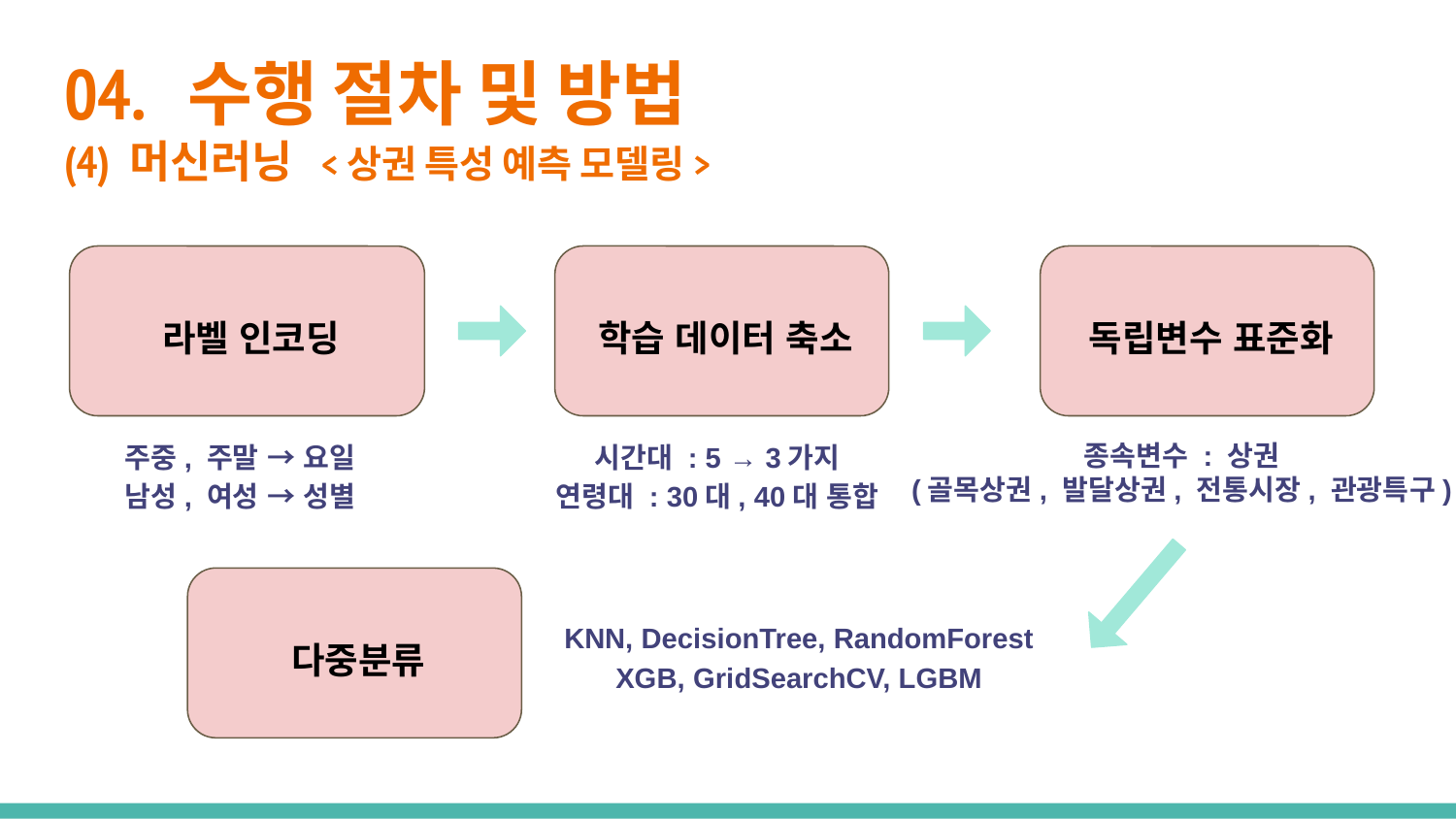

# 04.  수행 절차 및 방법
(4) 머신러닝  <상권 특성 예측 모델링>

라벨 인코딩

학습 데이터 축소

독립변수 표준화

주중, 주말 → 요일
남성, 여성 → 성별
시간대 : 5 → 3가지
연령대 : 30대, 40대 통합
종속변수 : 상권
(골목상권, 발달상권, 전통시장, 관광특구)

다중분류

KNN, DecisionTree, RandomForest
XGB, GridSearchCV, LGBM